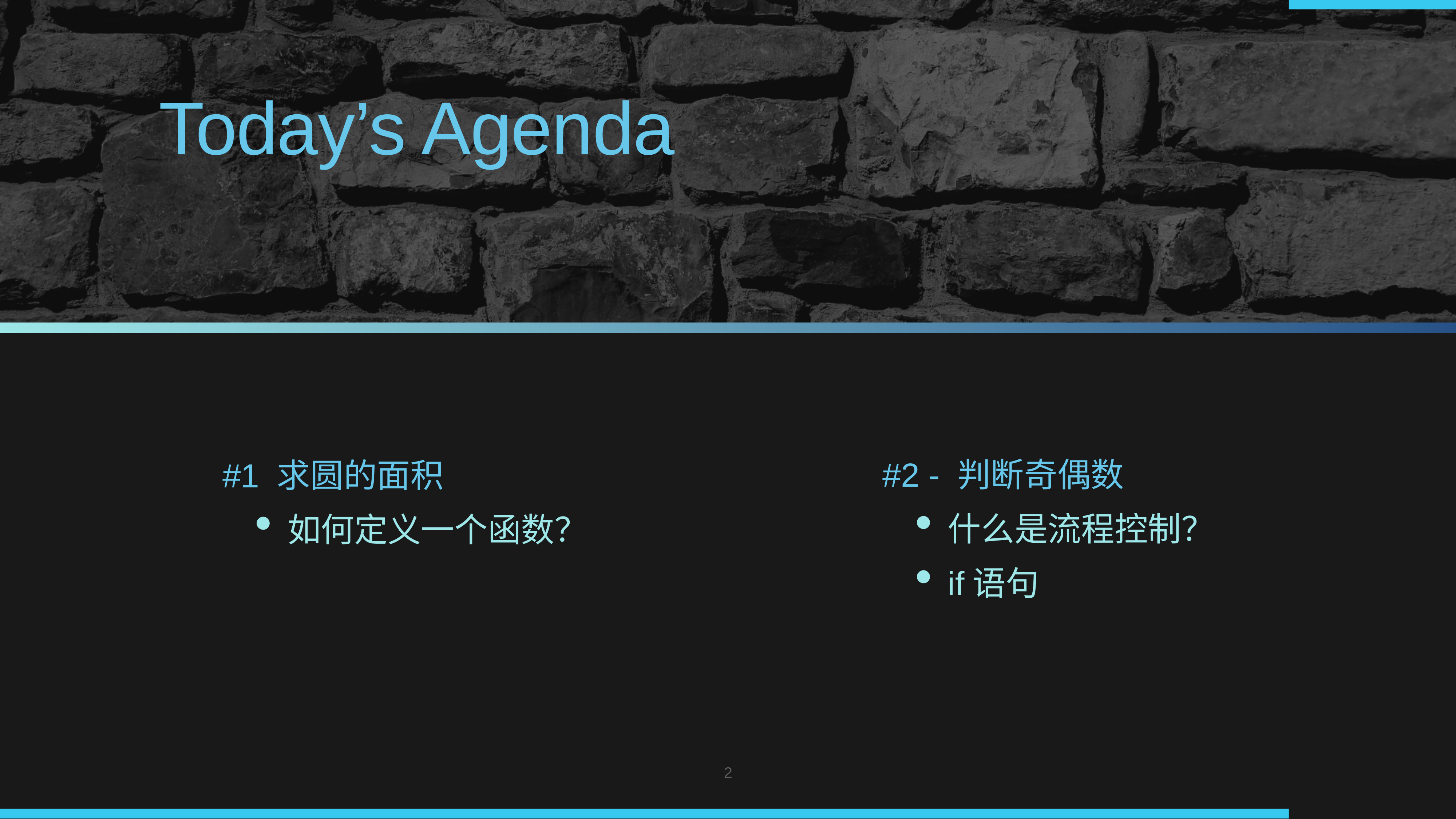

Today’s Agenda

#2 - 判断奇偶数
什么是流程控制？
if语句
#1 求圆的面积
如何定义一个函数？
2